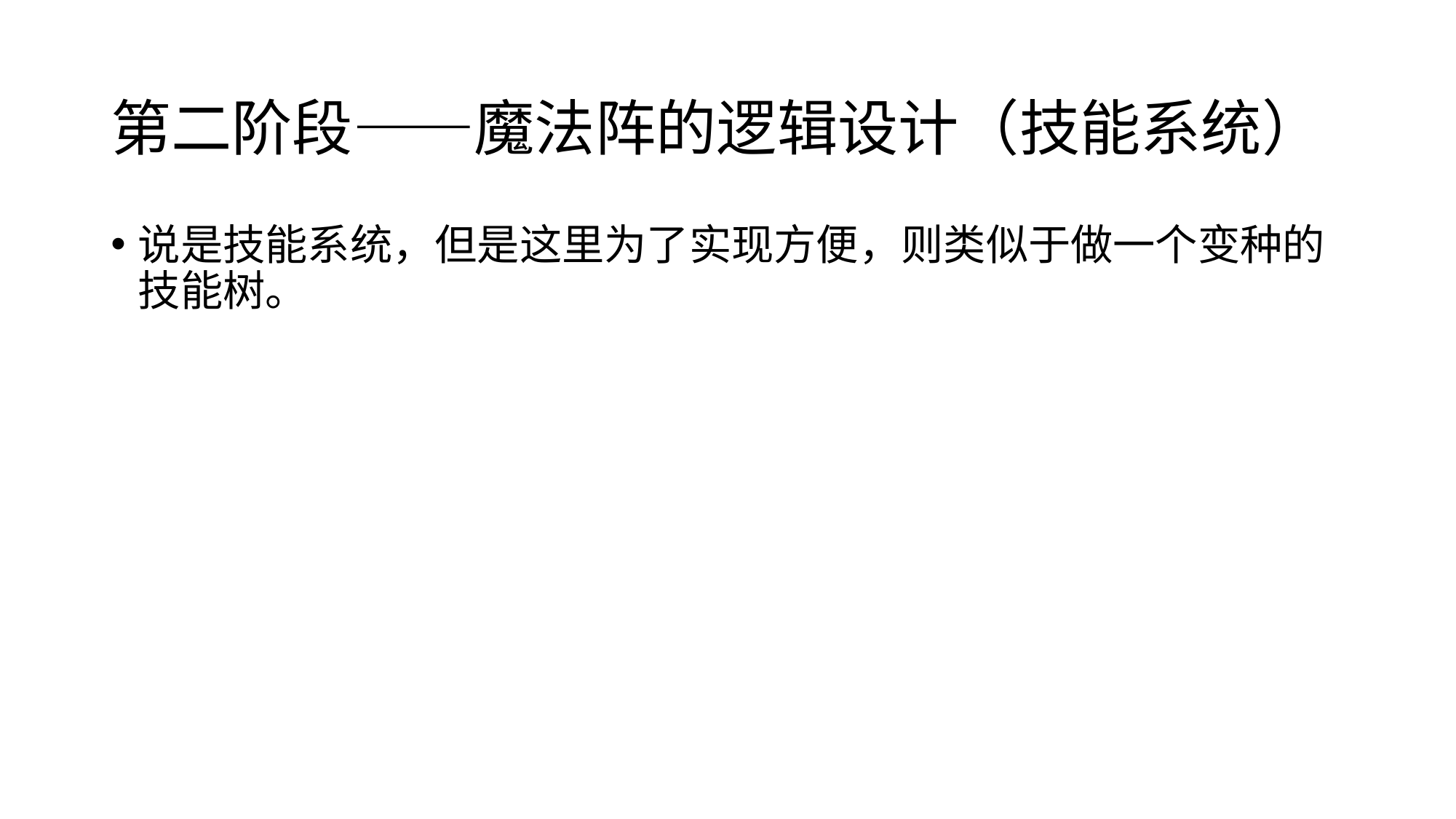

# 第二阶段——魔法阵的逻辑设计（技能系统）
说是技能系统，但是这里为了实现方便，则类似于做一个变种的技能树。